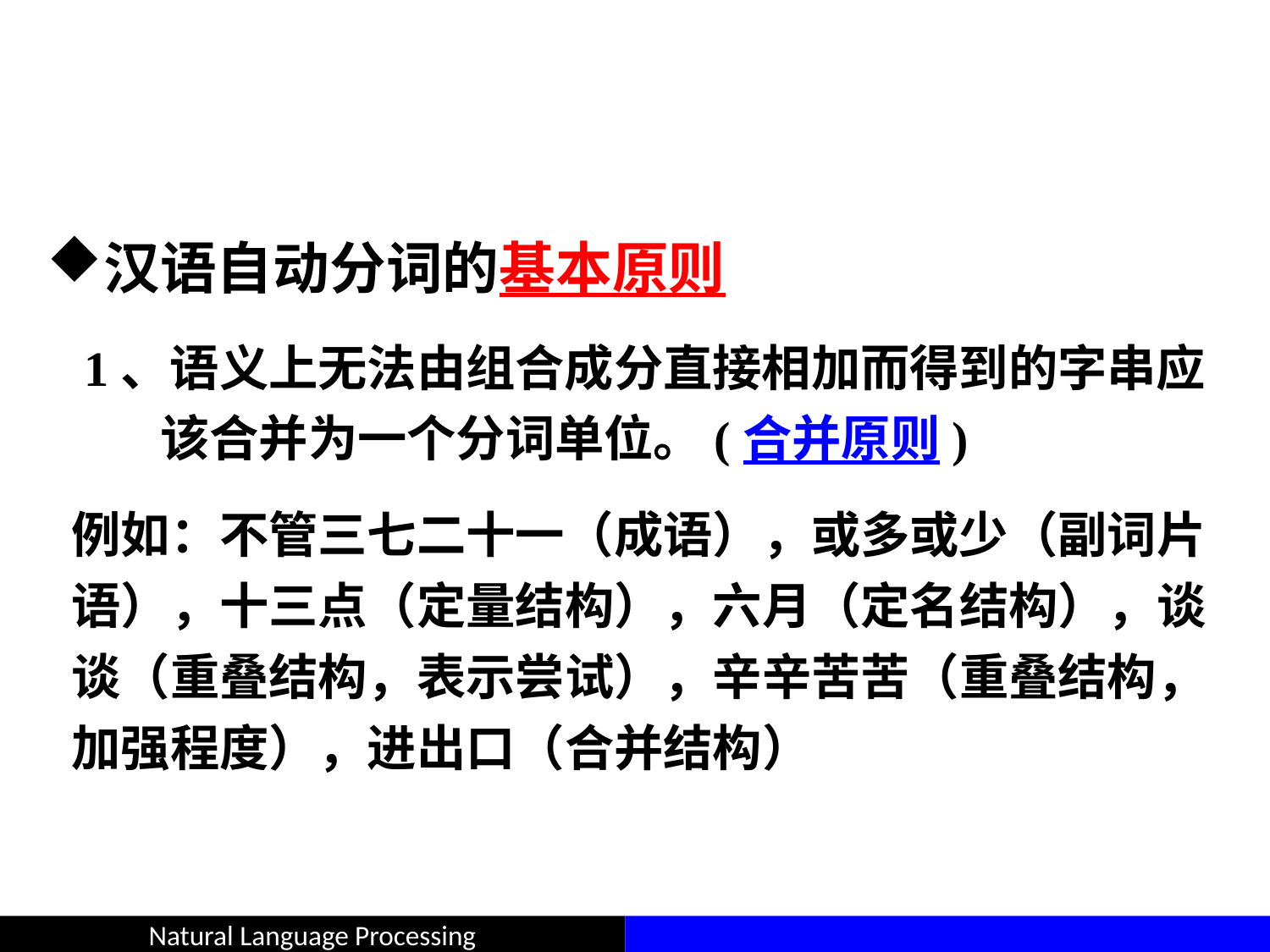

#
汉语自动分词的基本原则
   1、语义上无法由组合成分直接相加而得到的字串应该合并为一个分词单位。(合并原则)
例如：不管三七二十一（成语），或多或少（副词片语），十三点（定量结构），六月（定名结构），谈谈（重叠结构，表示尝试），辛辛苦苦（重叠结构，加强程度），进出口（合并结构）